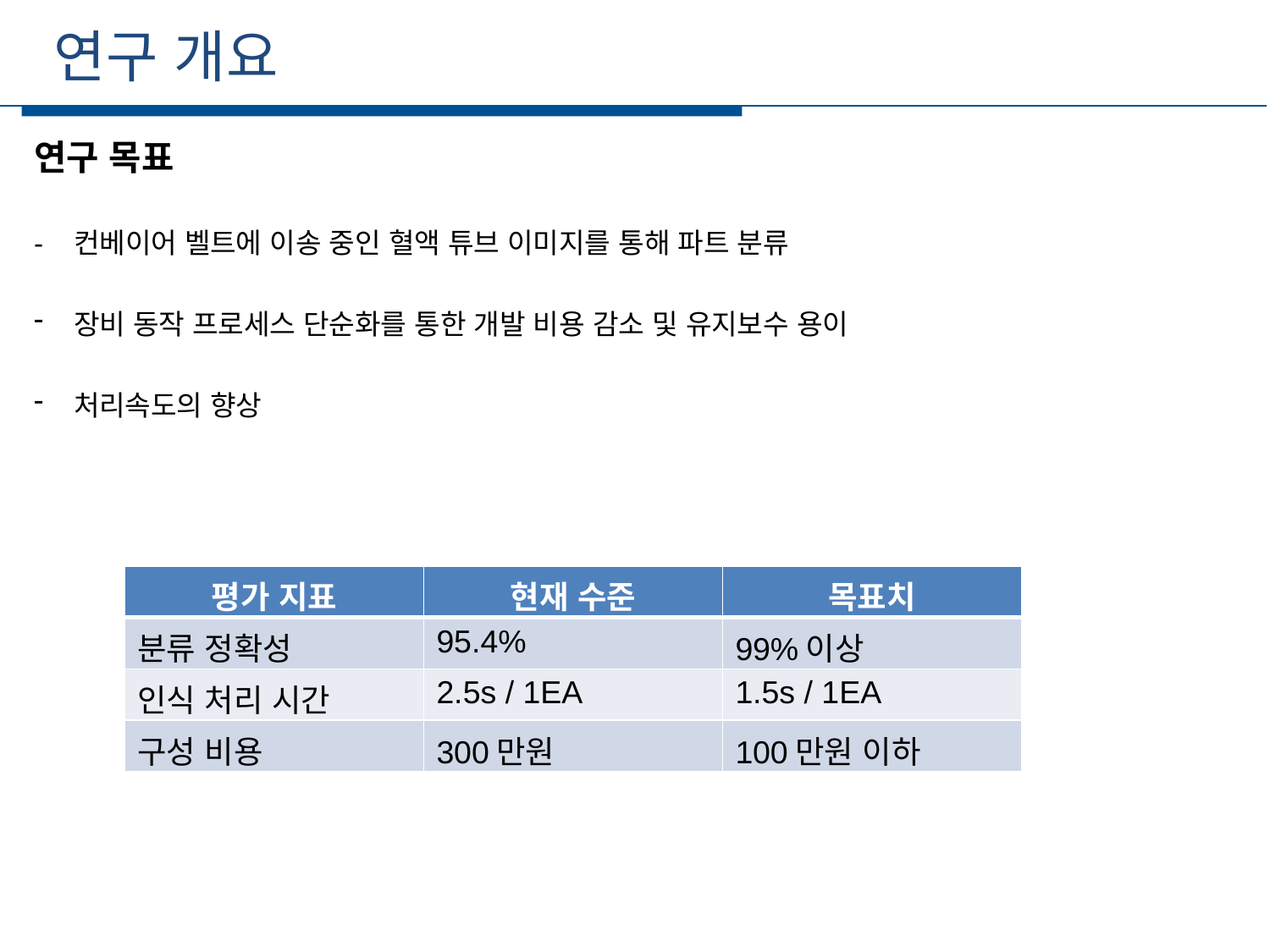

연구 개요
세부일정

연구 목표

-   컨베이어 벨트에 이송 중인 혈액 튜브 이미지를 통해 파트 분류

장비 동작 프로세스 단순화를 통한 개발 비용 감소 및 유지보수 용이

처리속도의 향상
| 평가 지표 | 현재 수준 | 목표치 |
| --- | --- | --- |
| 분류 정확성 | 95.4% | 99%이상 |
| 인식 처리 시간 | 2.5s / 1EA | 1.5s / 1EA |
| 구성 비용 | 300만원 | 100만원 이하 |